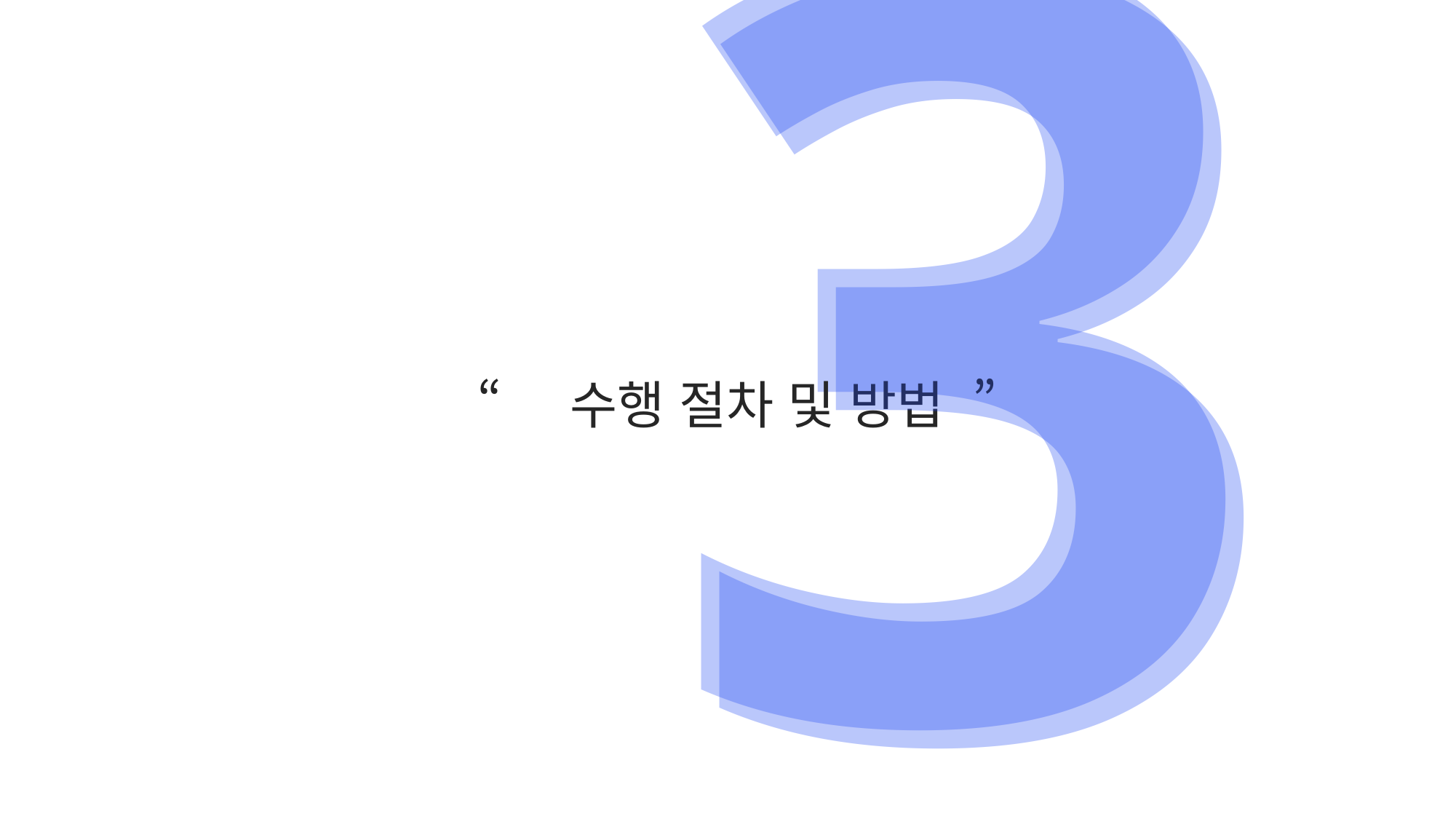

3
3

“  수행 절차 및 방법  ”